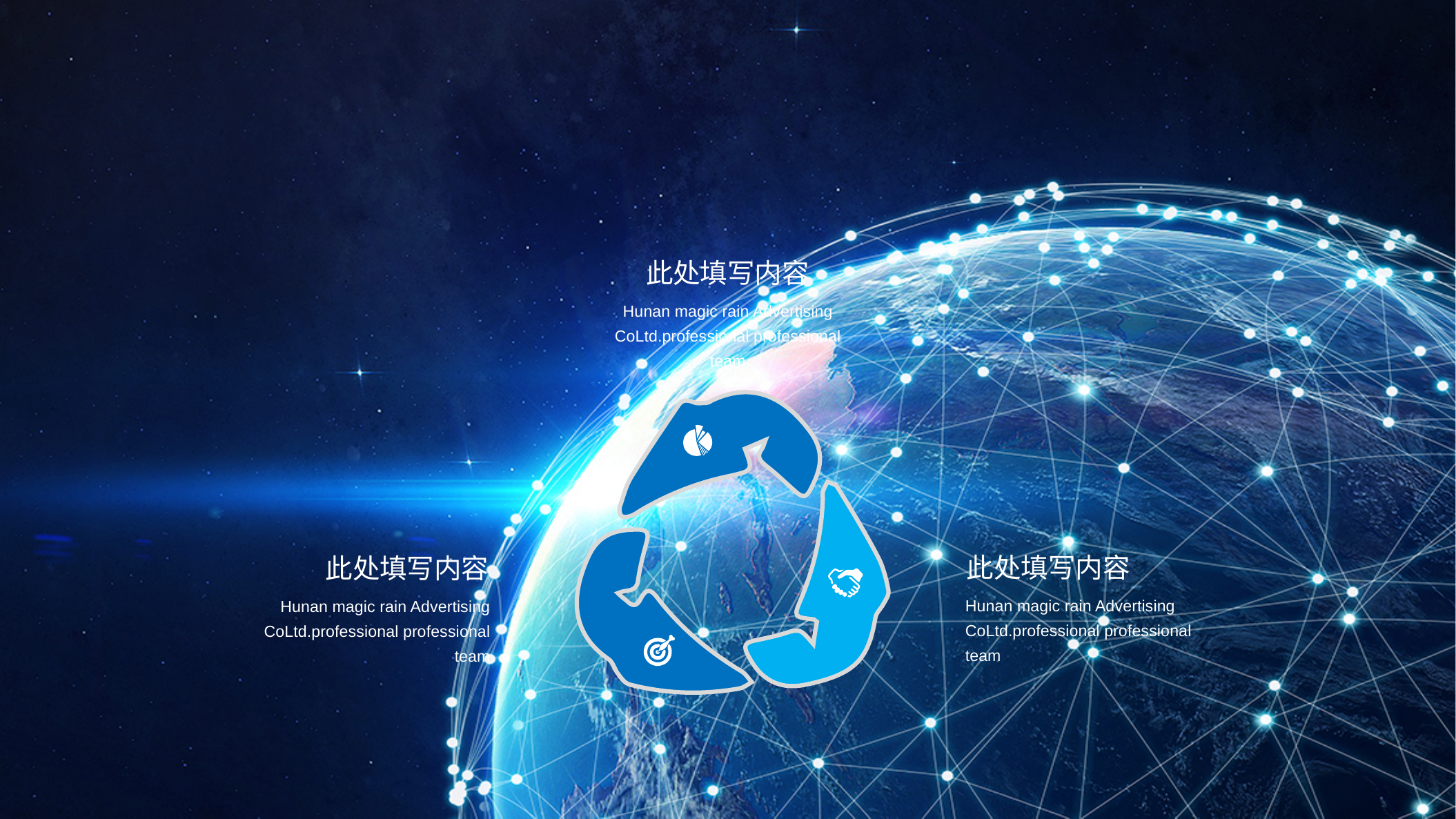

此处填写内容
Hunan magic rain Advertising CoLtd.professional professional team

此处填写内容
Hunan magic rain Advertising CoLtd.professional professional team
此处填写内容
Hunan magic rain Advertising CoLtd.professional professional team